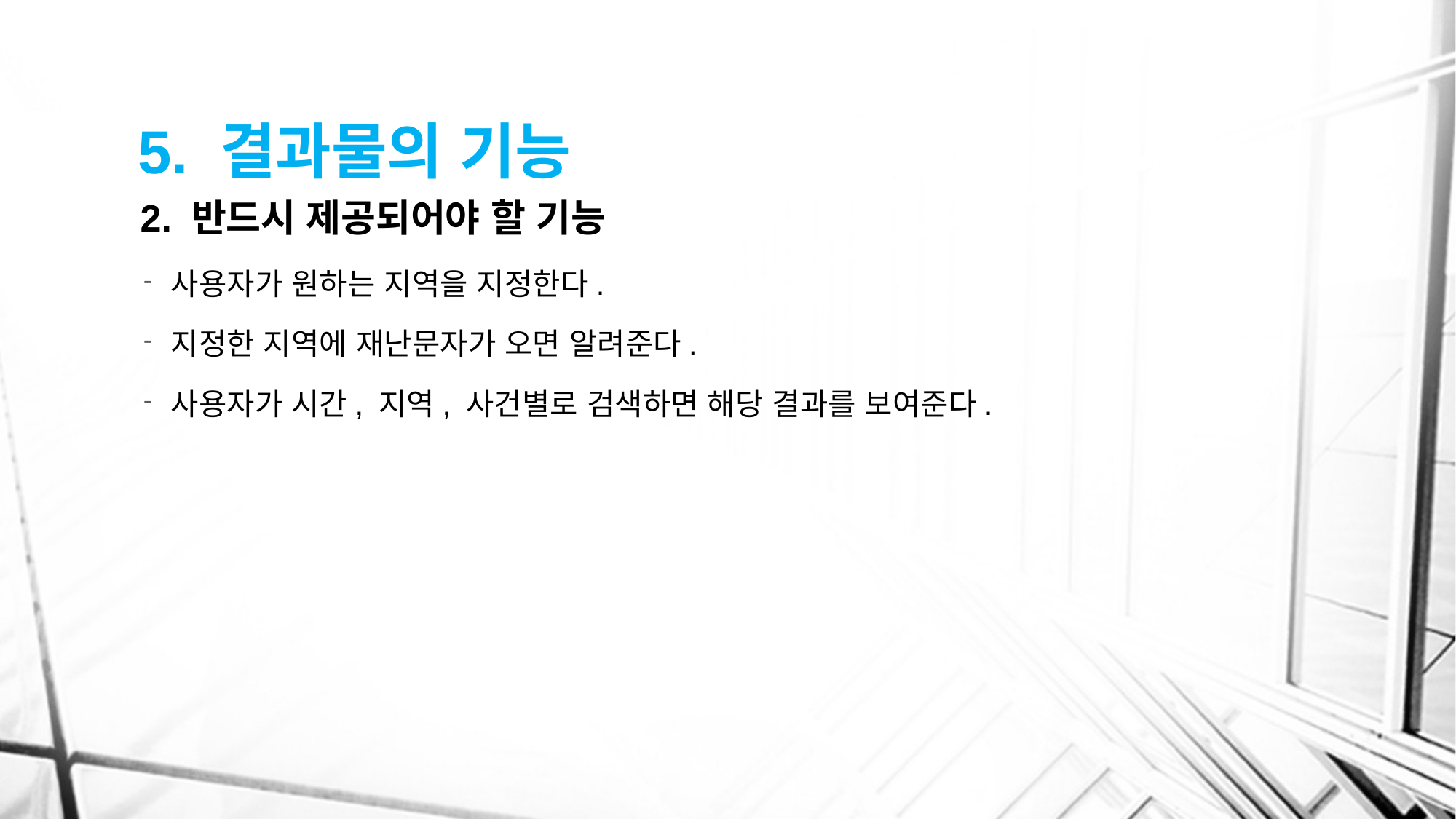

# 5. 결과물의 기능
2. 반드시 제공되어야 할 기능
사용자가 원하는 지역을 지정한다.
지정한 지역에 재난문자가 오면 알려준다.
사용자가 시간, 지역, 사건별로 검색하면 해당 결과를 보여준다.